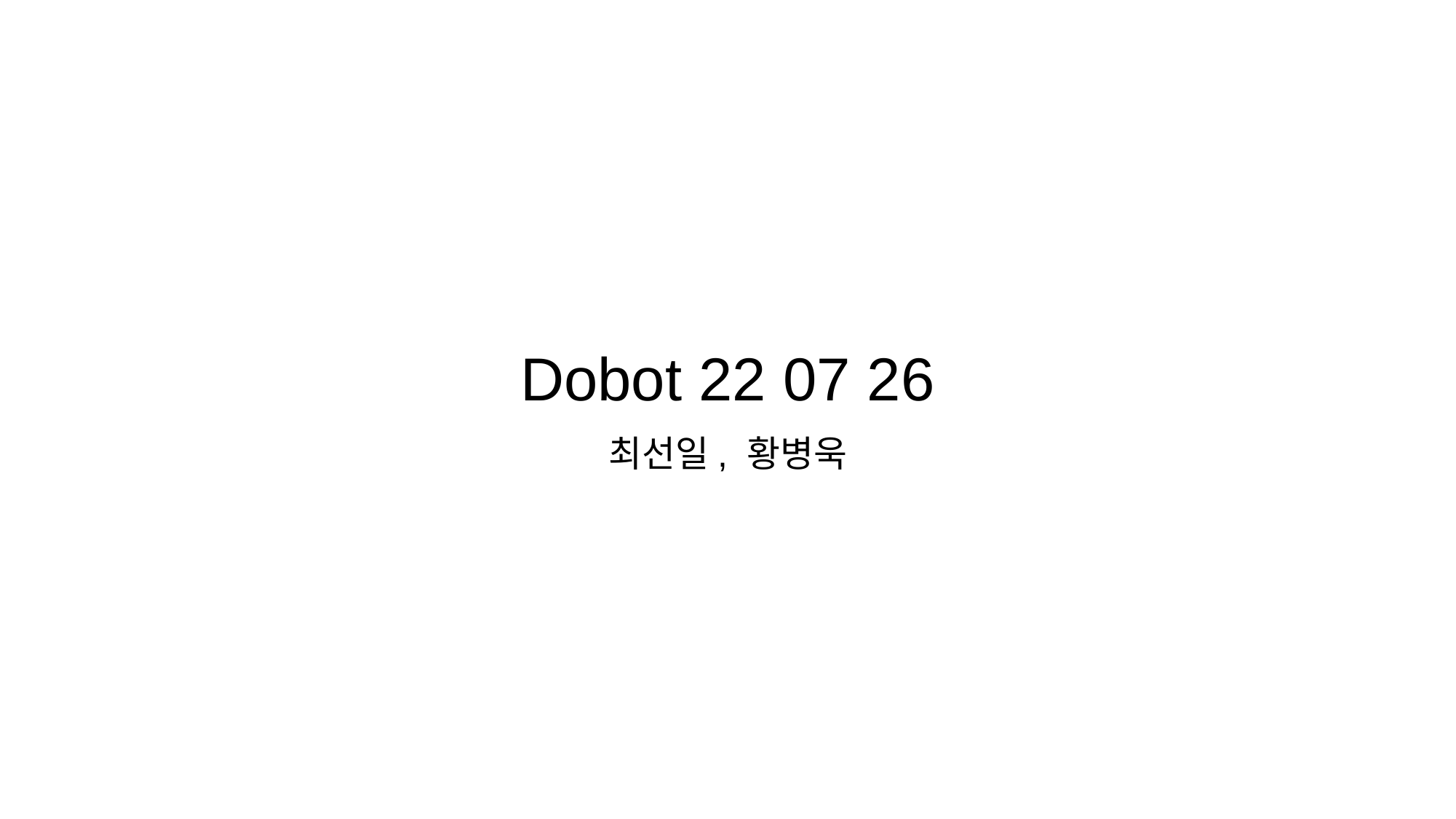

# Dobot 22 07 26
최선일, 황병욱